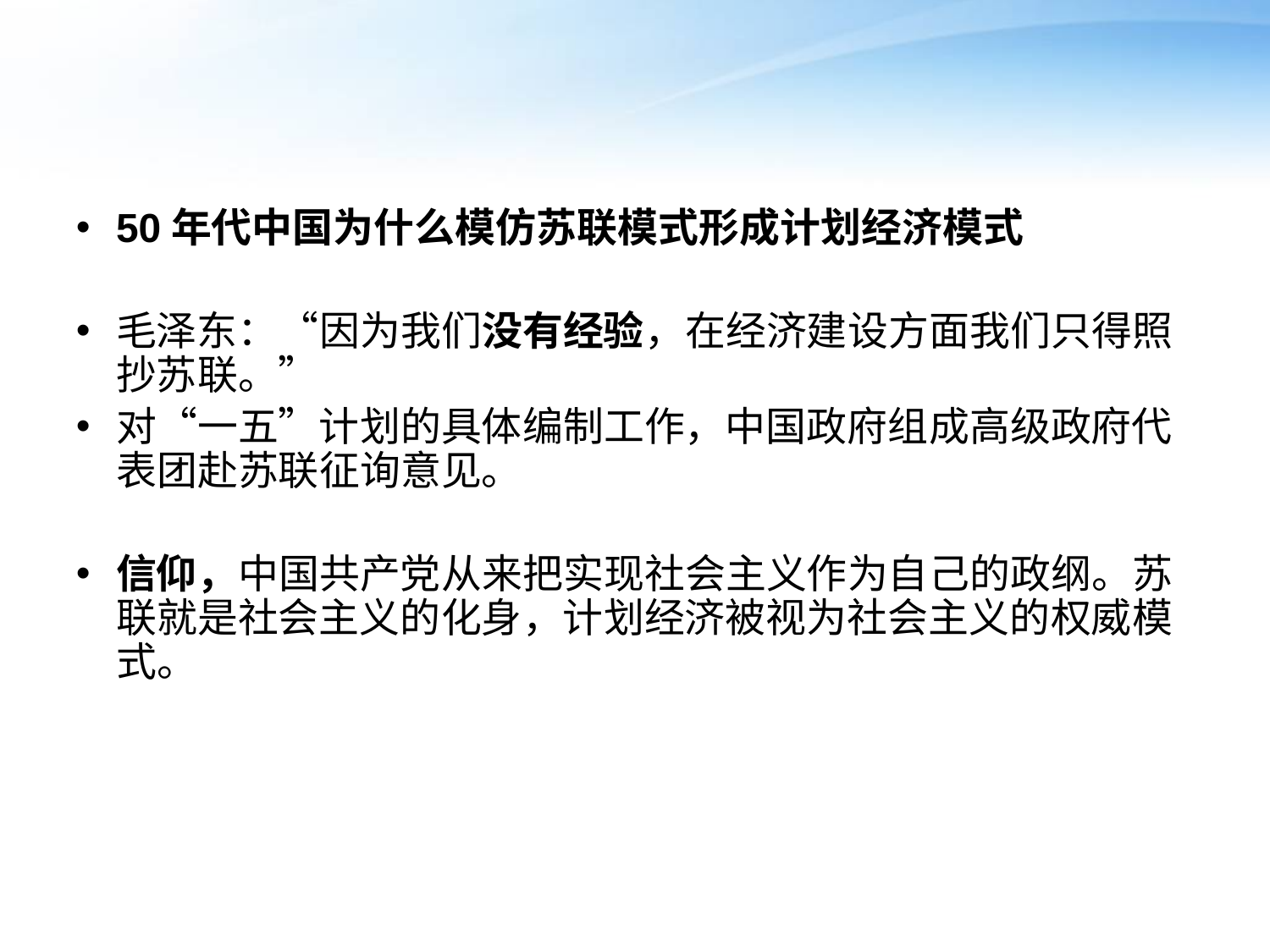

#
50年代中国为什么模仿苏联模式形成计划经济模式

毛泽东：“因为我们没有经验，在经济建设方面我们只得照抄苏联。”
对“一五”计划的具体编制工作，中国政府组成高级政府代表团赴苏联征询意见。

信仰，中国共产党从来把实现社会主义作为自己的政纲。苏联就是社会主义的化身，计划经济被视为社会主义的权威模式。